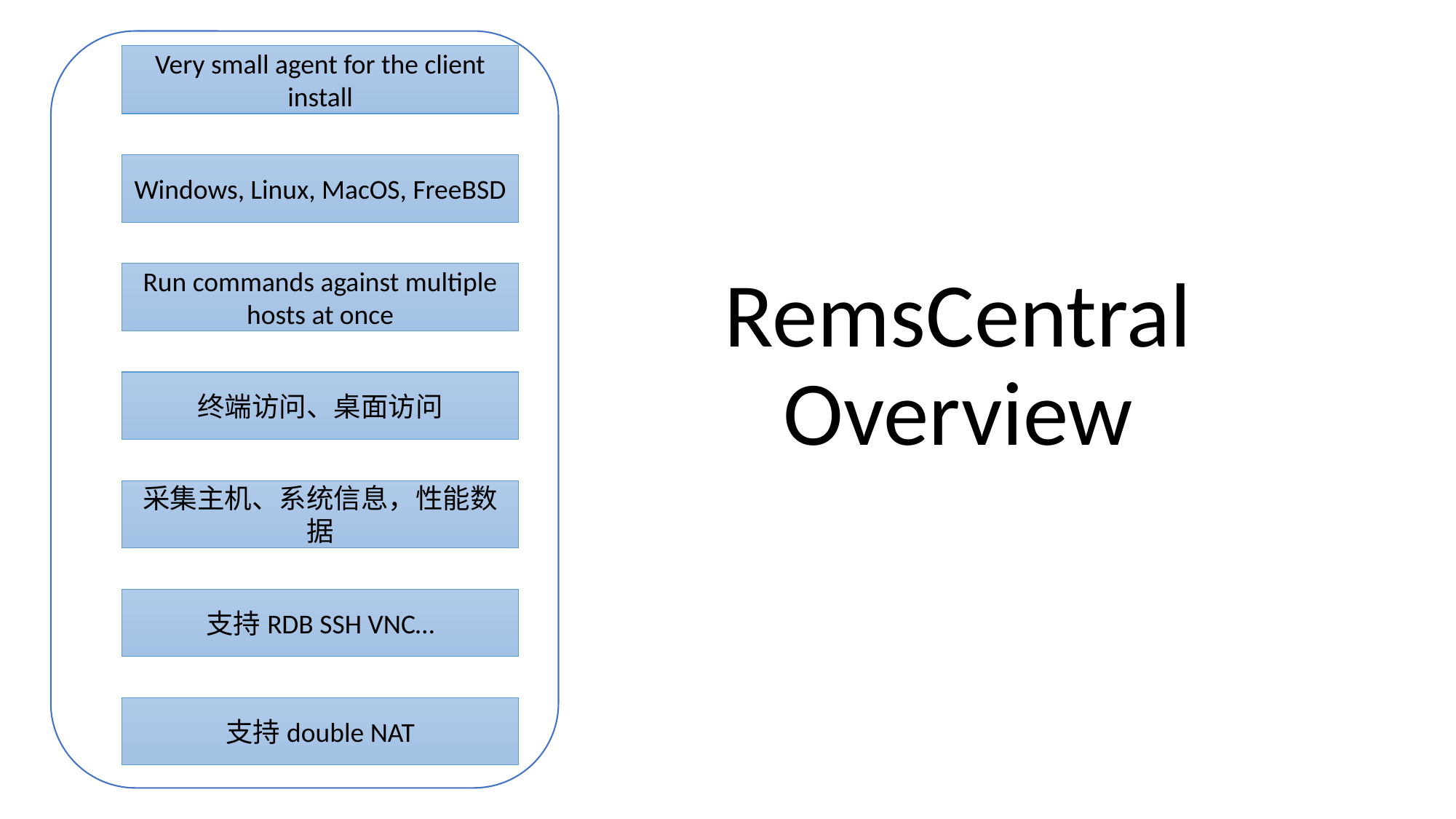

Very small agent for the client install
Windows, Linux, MacOS, FreeBSD
Run commands against multiple hosts at once
终端访问、桌面访问
采集主机、系统信息，性能数据
支持RDB SSH VNC…
支持double NAT
# RemsCentral Overview